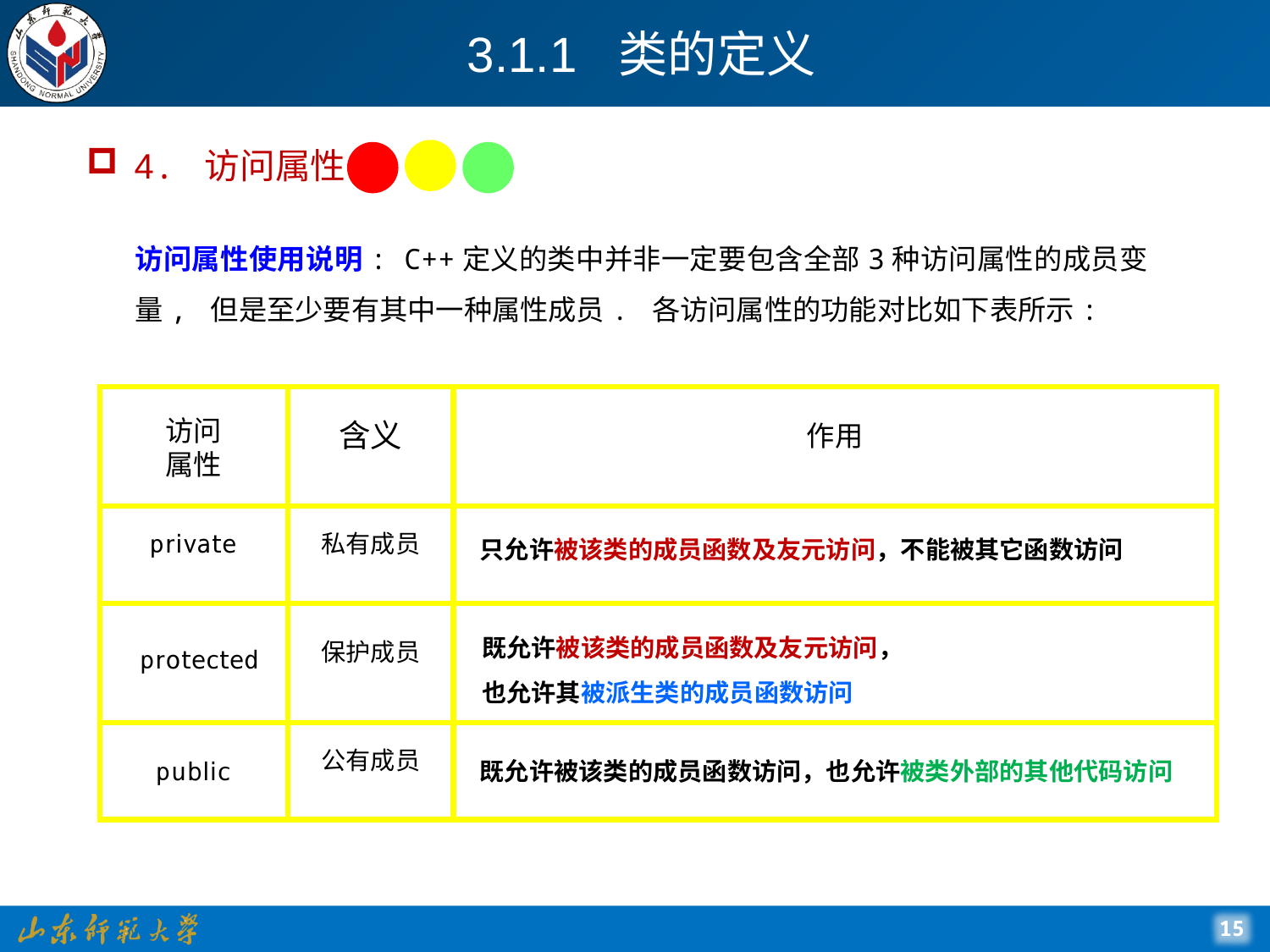

# 3.1.1 类的定义
4. 访问属性

访问属性使用说明: C++定义的类中并非一定要包含全部3种访问属性的成员变量, 但是至少要有其中一种属性成员. 各访问属性的功能对比如下表所示:

访问
属性

含义

作用

private

私有成员

只允许被该类的成员函数及友元访问，不能被其它函数访问

protected

保护成员

既允许被该类的成员函数及友元访问，
也允许其被派生类的成员函数访问

public

公有成员

既允许被该类的成员函数访问，也允许被类外部的其他代码访问